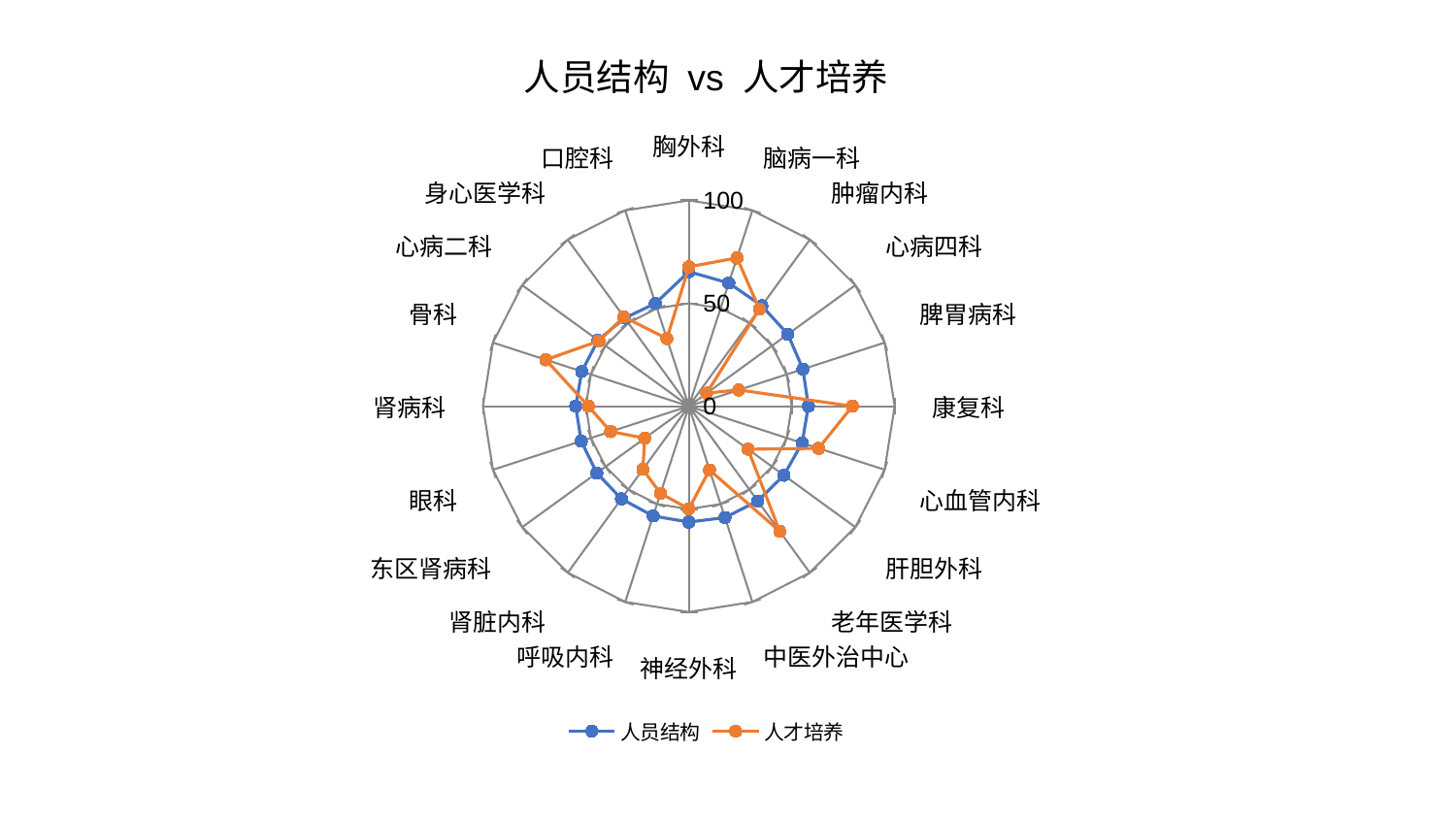

### Chart: 人员结构 vs 人才培养

| Category | 人员结构 | 人才培养 |
|---|---|---|
| 胸外科 | 65.35854386246328 | 67.70679455893806 |
| 脑病一科 | 62.91050509125518 | 75.78077336846981 |
| 肿瘤内科 | 60.33886604345 | 58.305499641657995 |
| 心病四科 | 59.47027761387368 | 10.755218422400953 |
| 脾胃病科 | 58.299919297691936 | 25.504991260473542 |
| 康复科 | 58.09368089958462 | 79.47683968383474 |
| 心血管内科 | 57.896476641563595 | 66.2998003089109 |
| 肝胆外科 | 57.09997788786263 | 35.5752021284307 |
| 老年医学科 | 56.974668202752966 | 75.14909680281933 |
| 中医外治中心 | 56.917637342568554 | 32.580467103630276 |
| 神经外科 | 56.293750494629634 | 49.88474222772399 |
| 呼吸内科 | 56.096077997868214 | 44.56914847254928 |
| 肾脏内科 | 55.67555099740817 | 37.98312957646278 |
| 东区肾病科 | 55.24996761629835 | 26.442873316183682 |
| 眼科 | 54.946937953259834 | 39.91773571448531 |
| 肾病科 | 54.93410875276046 | 48.80085470486211 |
| 骨科 | 54.67958896311353 | 73.03894887316802 |
| 心病二科 | 54.538220670785705 | 53.936065854748705 |
| 身心医学科 | 52.9371407152161 | 53.674825619137174 |
| 口腔科 | 52.51818583803952 | 34.491614134963136 |
30